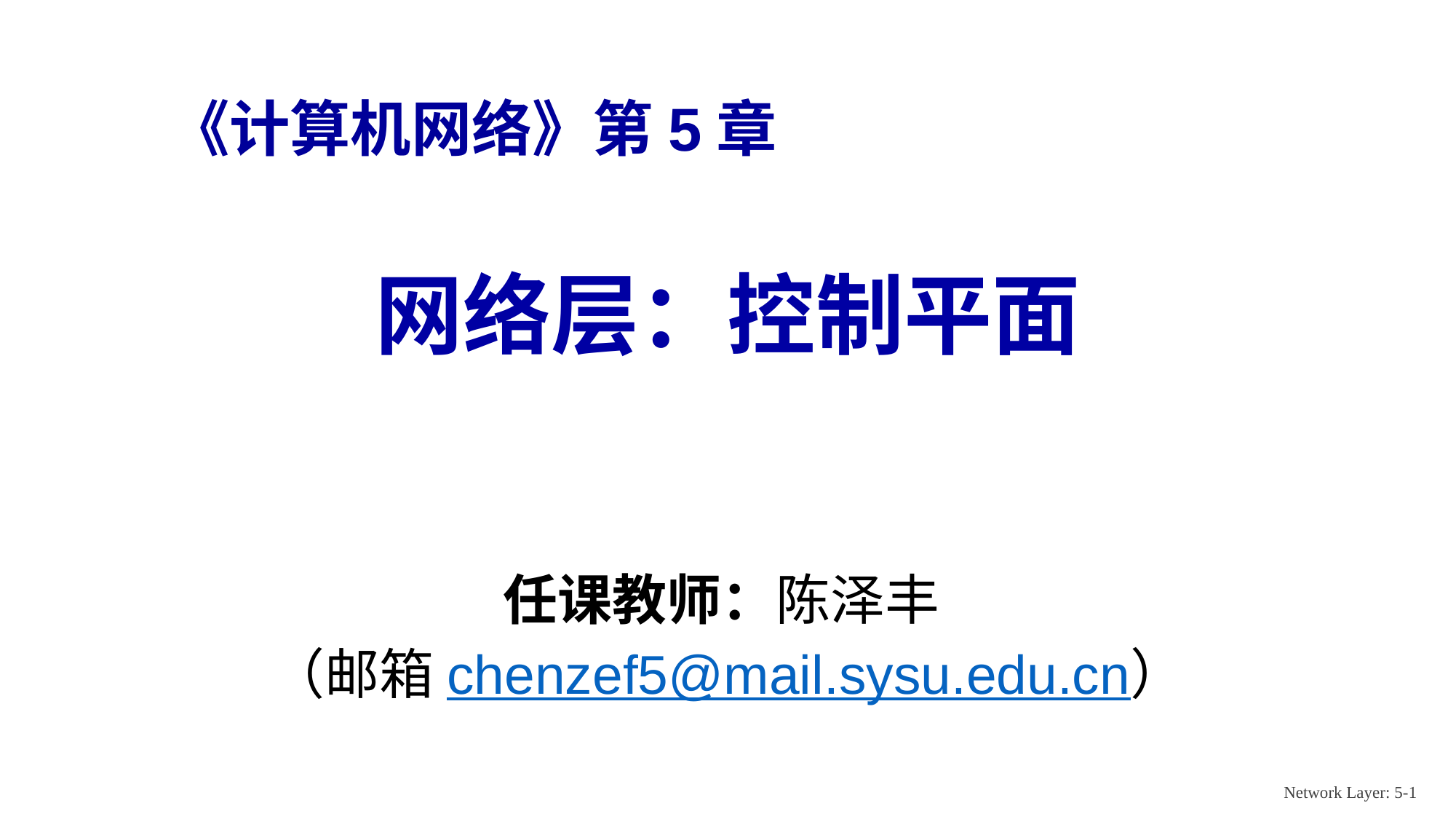

《计算机网络》第5章
网络层：控制平面

任课教师：陈泽丰
（邮箱chenzef5@mail.sysu.edu.cn）
Network Layer: 5-1